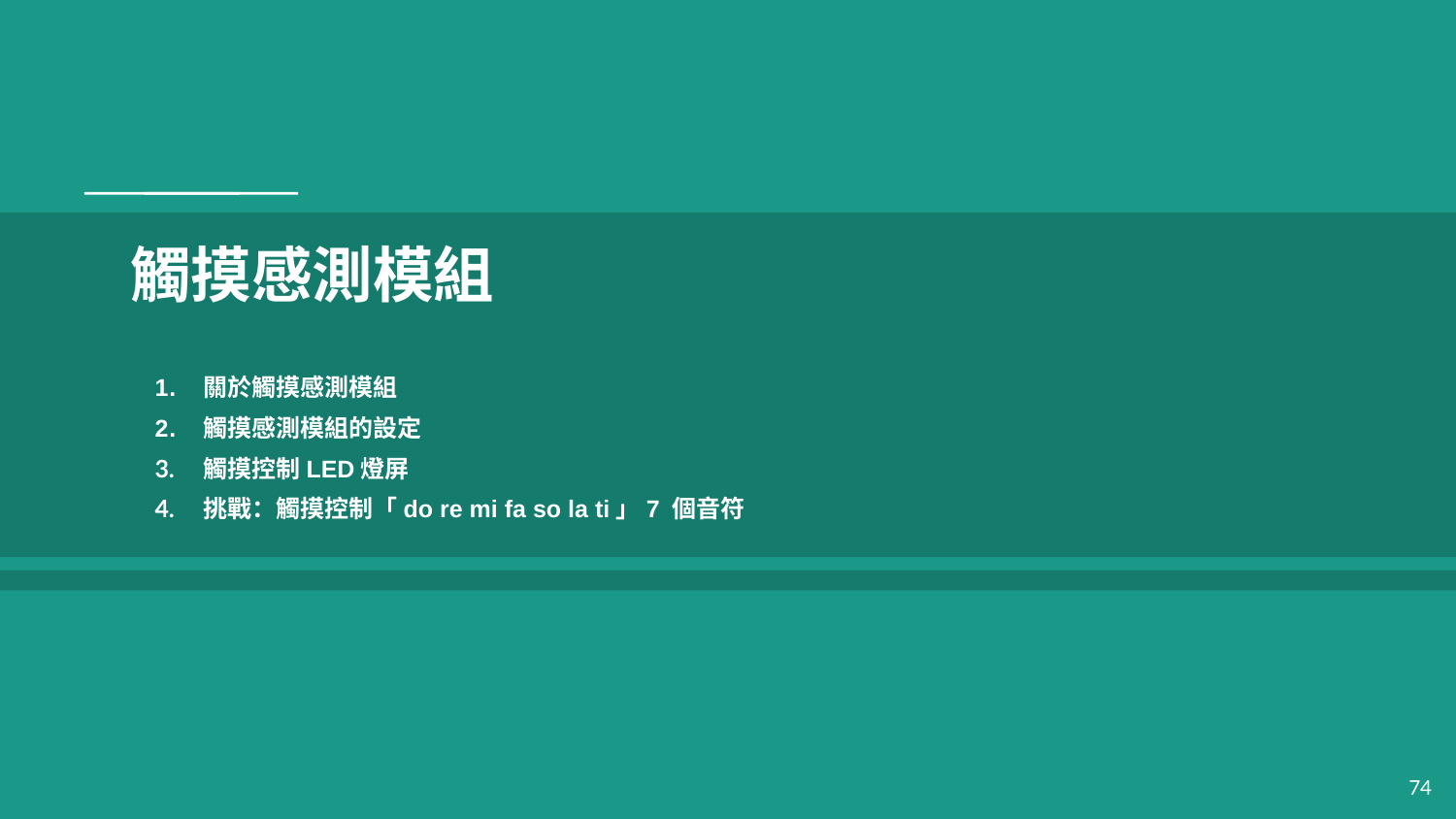

# 觸摸感測模組
關於觸摸感測模組
觸摸感測模組的設定
觸摸控制LED燈屏
挑戰：觸摸控制「do re mi fa so la ti」7 個音符

74